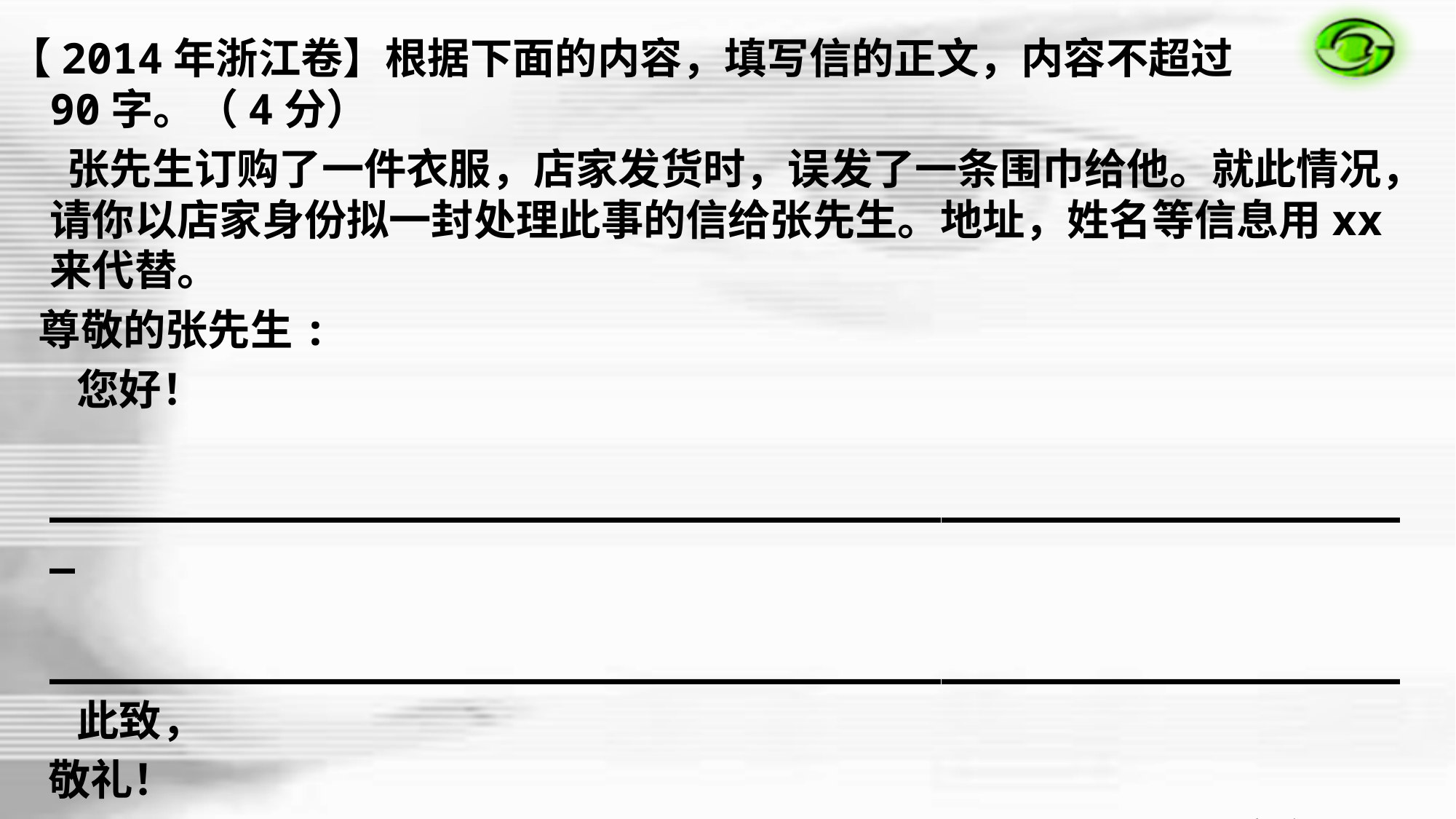

【2014年浙江卷】根据下面的内容，填写信的正文，内容不超过
90字。（4分）
     张先生订购了一件衣服，店家发货时，误发了一条围巾给他。就此情况，请你以店家身份拟一封处理此事的信给张先生。地址，姓名等信息用xx来代替。
  尊敬的张先生:
      您好！
      ______________________________________________________
      _____________________________________________________
      此致，
   敬礼！
店主xxx
X年x月x日